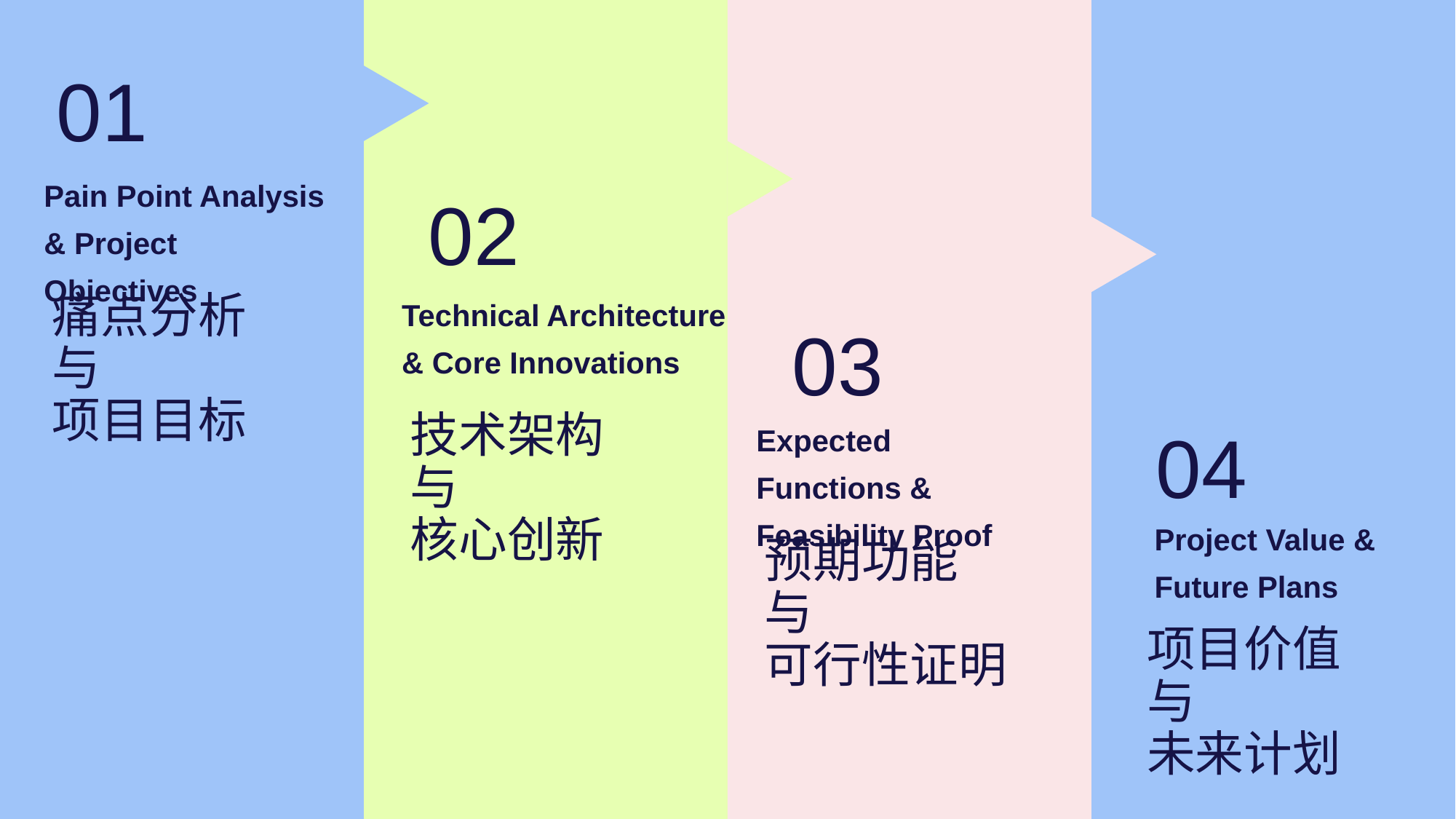

01
Pain Point Analysis & Project Objectives
痛点分析与
项目目标

02

Technical Architecture
& Core Innovations
03
技术架构与
核心创新
Expected Functions & Feasibility Proof
04
Project Value &
Future Plans
预期功能
与
可行性证明
项目价值与
未来计划